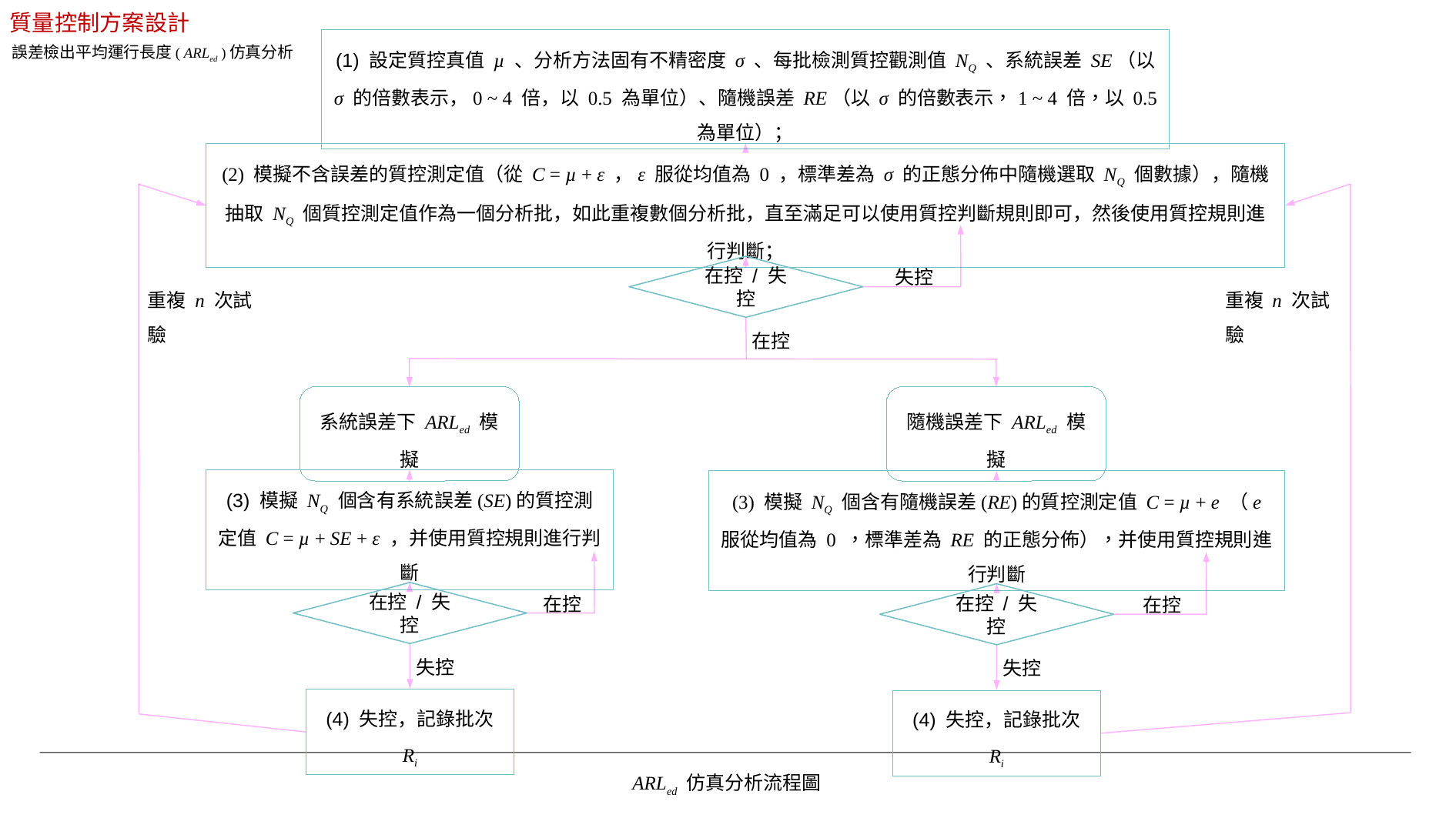

質量控制方案設計
(1) 設定質控真值 µ 、分析方法固有不精密度 σ 、每批檢測質控觀測值 NQ 、系統誤差 SE（以 σ 的倍數表示，0 ~ 4 倍，以 0.5 為單位）、隨機誤差 RE（以 σ 的倍數表示，1 ~ 4 倍，以 0.5 為單位）；
(2) 模擬不含誤差的質控測定值（從 C = µ + ε ，ε 服從均值為 0 ，標準差為 σ 的正態分佈中隨機選取 NQ 個數據），隨機抽取 NQ 個質控測定值作為一個分析批，如此重複數個分析批，直至滿足可以使用質控判斷規則即可，然後使用質控規則進行判斷；
失控
在控 / 失控
重複 n 次試驗
重複 n 次試驗
在控
系統誤差下 ARLed 模擬
隨機誤差下 ARLed 模擬
(3) 模擬 NQ 個含有系統誤差(SE)的質控測定值 C = µ + SE + ε ，并使用質控規則進行判斷
(3) 模擬 NQ 個含有隨機誤差(RE)的質控測定值 C = µ + e （e 服從均值為 0 ，標準差為 RE 的正態分佈），并使用質控規則進行判斷
在控
在控
在控 / 失控
在控 / 失控
失控
失控
(4) 失控，記錄批次 Ri
(4) 失控，記錄批次 Ri
誤差檢出平均運行長度( ARLed )仿真分析
ARLed 仿真分析流程圖